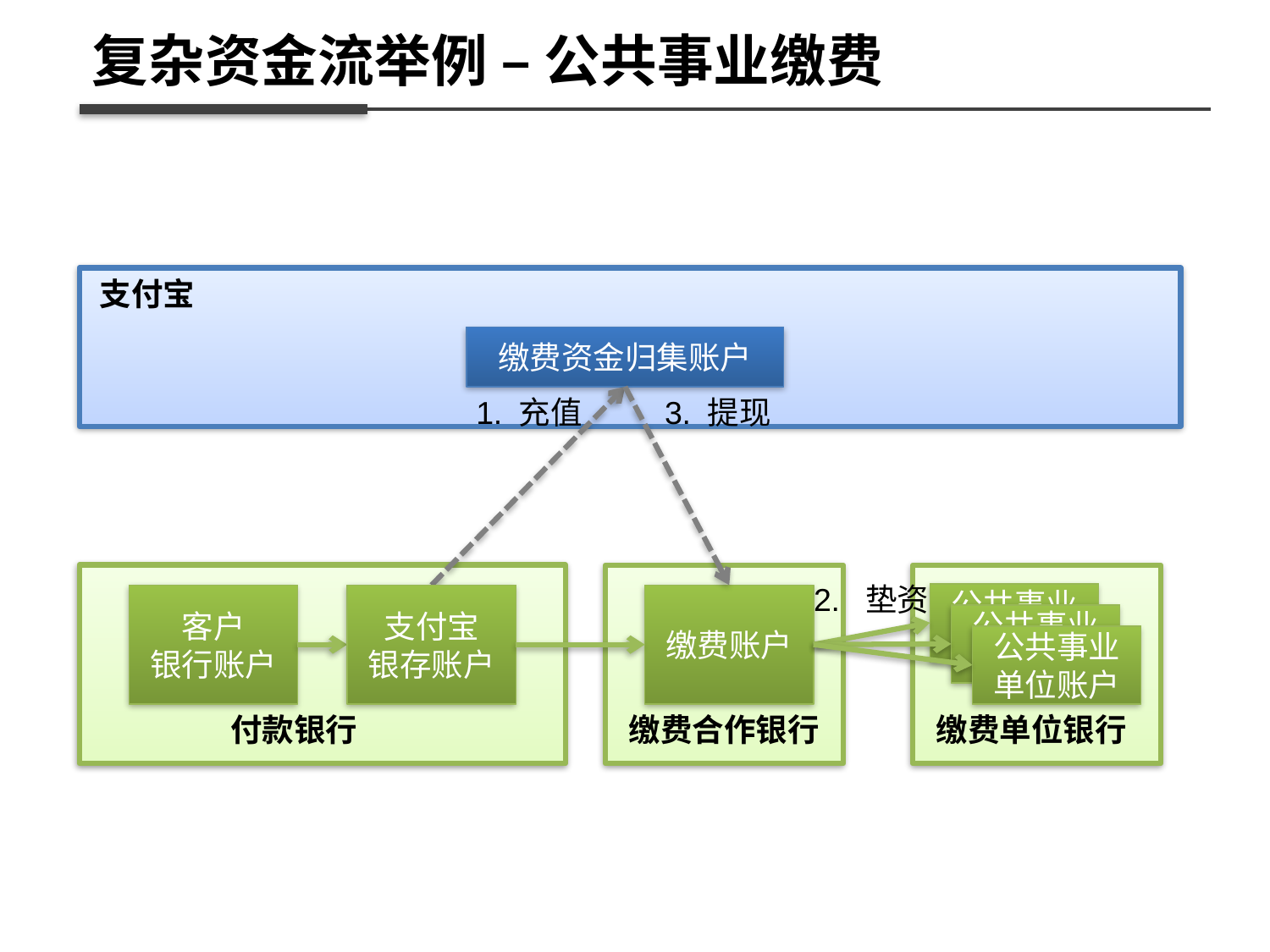

复杂资金流举例 – 公共事业缴费

支付宝
缴费资金归集账户
1. 充值
3. 提现

2.  垫资
公共事业单位账户
客户
银行账户
支付宝
银存账户
缴费账户
公共事业单位账户
公共事业单位账户
付款银行
缴费合作银行
缴费单位银行